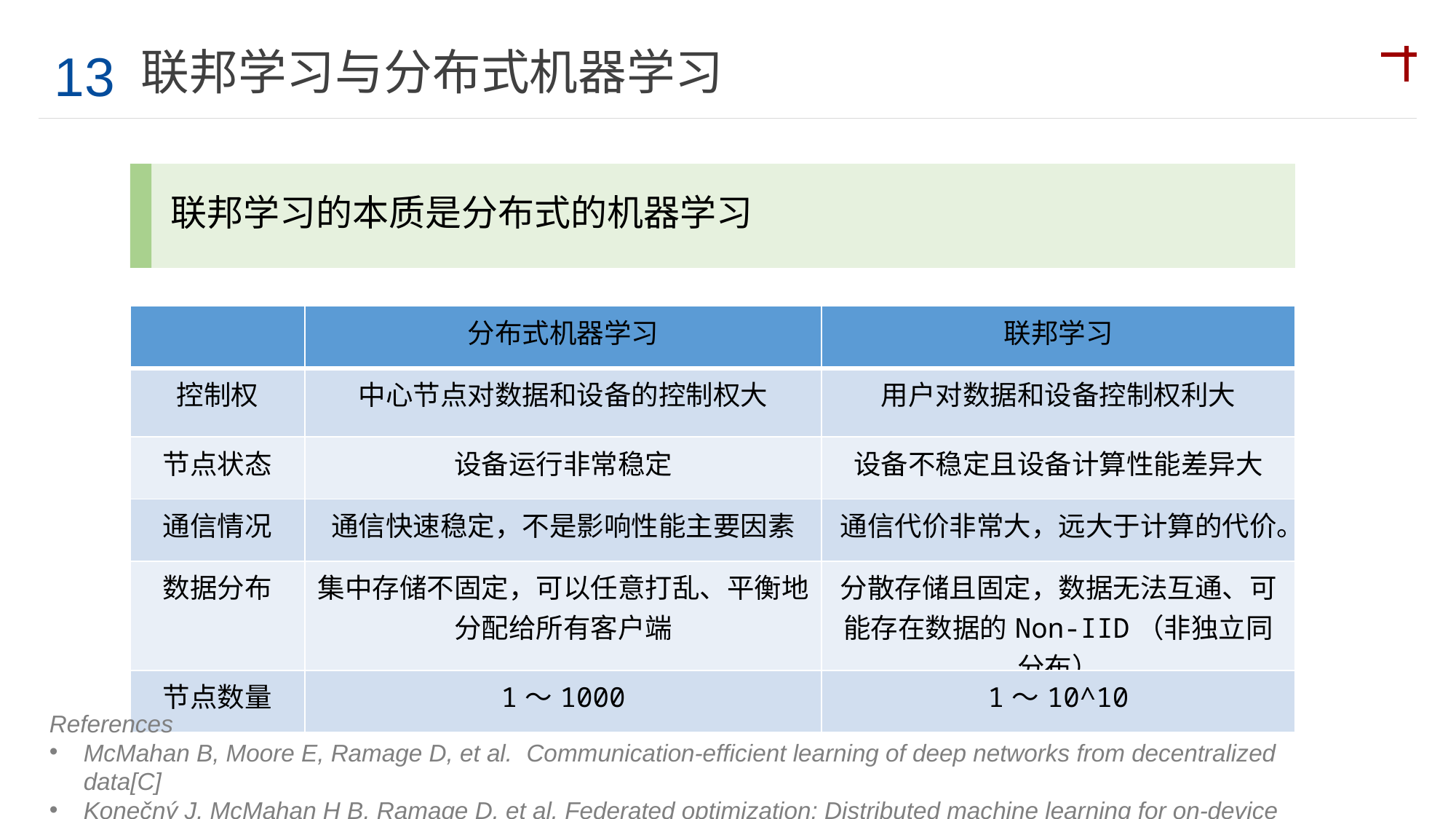

联邦学习与分布式机器学习
13

联邦学习的本质是分布式的机器学习
|  | 分布式机器学习 | 联邦学习 |
| --- | --- | --- |
| 控制权 | 中心节点对数据和设备的控制权大 | 用户对数据和设备控制权利大 |
| 节点状态 | 设备运行非常稳定 | 设备不稳定且设备计算性能差异大 |
| 通信情况 | 通信快速稳定，不是影响性能主要因素 | 通信代价非常大，远大于计算的代价。 |
| 数据分布 | 集中存储不固定，可以任意打乱、平衡地分配给所有客户端 | 分散存储且固定，数据无法互通、可能存在数据的Non-IID（非独立同分布） |
| 节点数量 | 1～1000 | 1～10^10 |
References
McMahan B, Moore E, Ramage D, et al.  Communication-efficient learning of deep networks from decentralized data[C]
Konečný J, McMahan H B, Ramage D, et al. Federated optimization: Distributed machine learning for on-device intelligence[J]